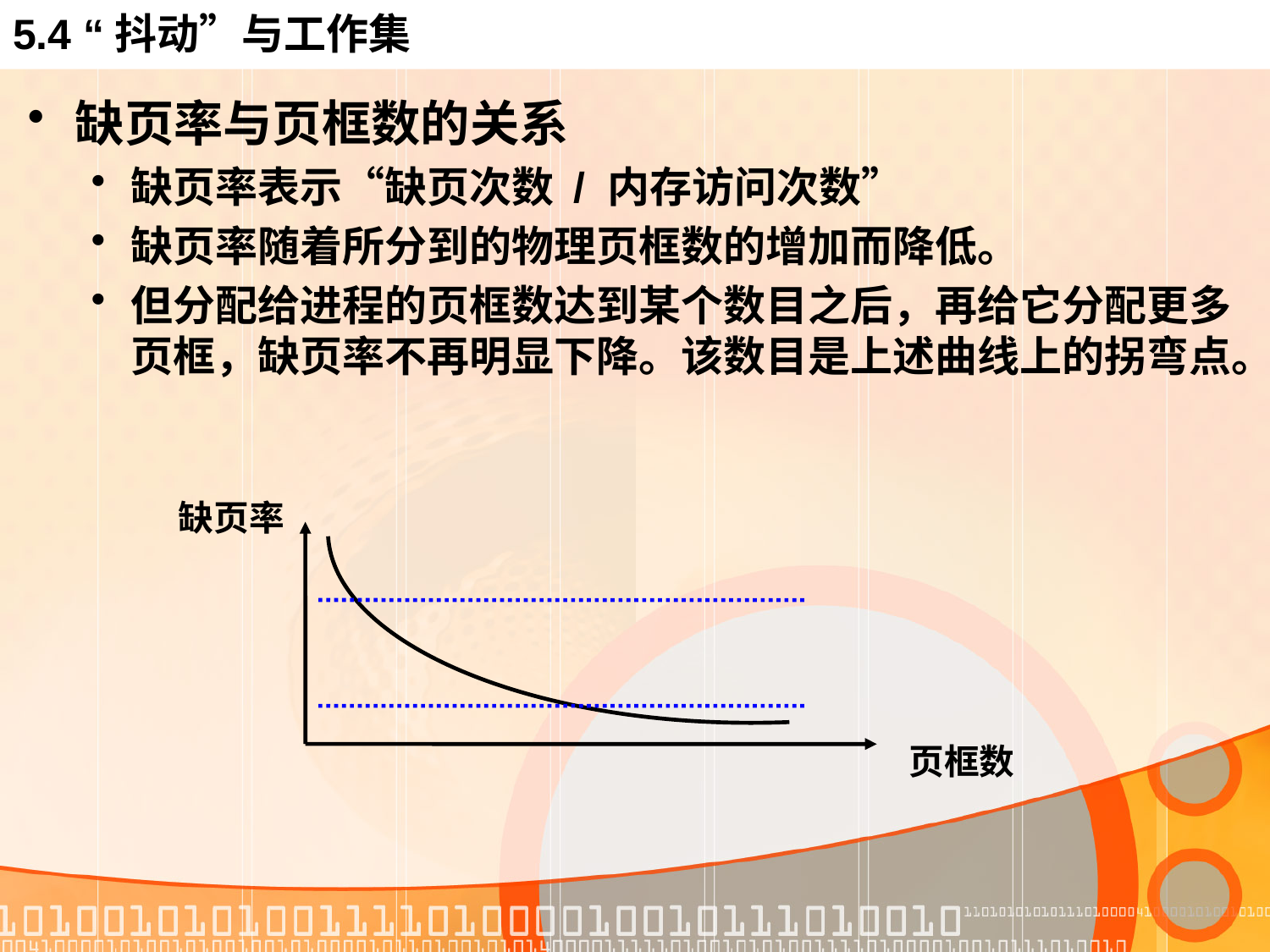

# 5.4 “抖动”与工作集
缺页率与页框数的关系
缺页率表示“缺页次数 / 内存访问次数”
缺页率随着所分到的物理页框数的增加而降低。
但分配给进程的页框数达到某个数目之后，再给它分配更多页框，缺页率不再明显下降。该数目是上述曲线上的拐弯点。
缺页率

页框数